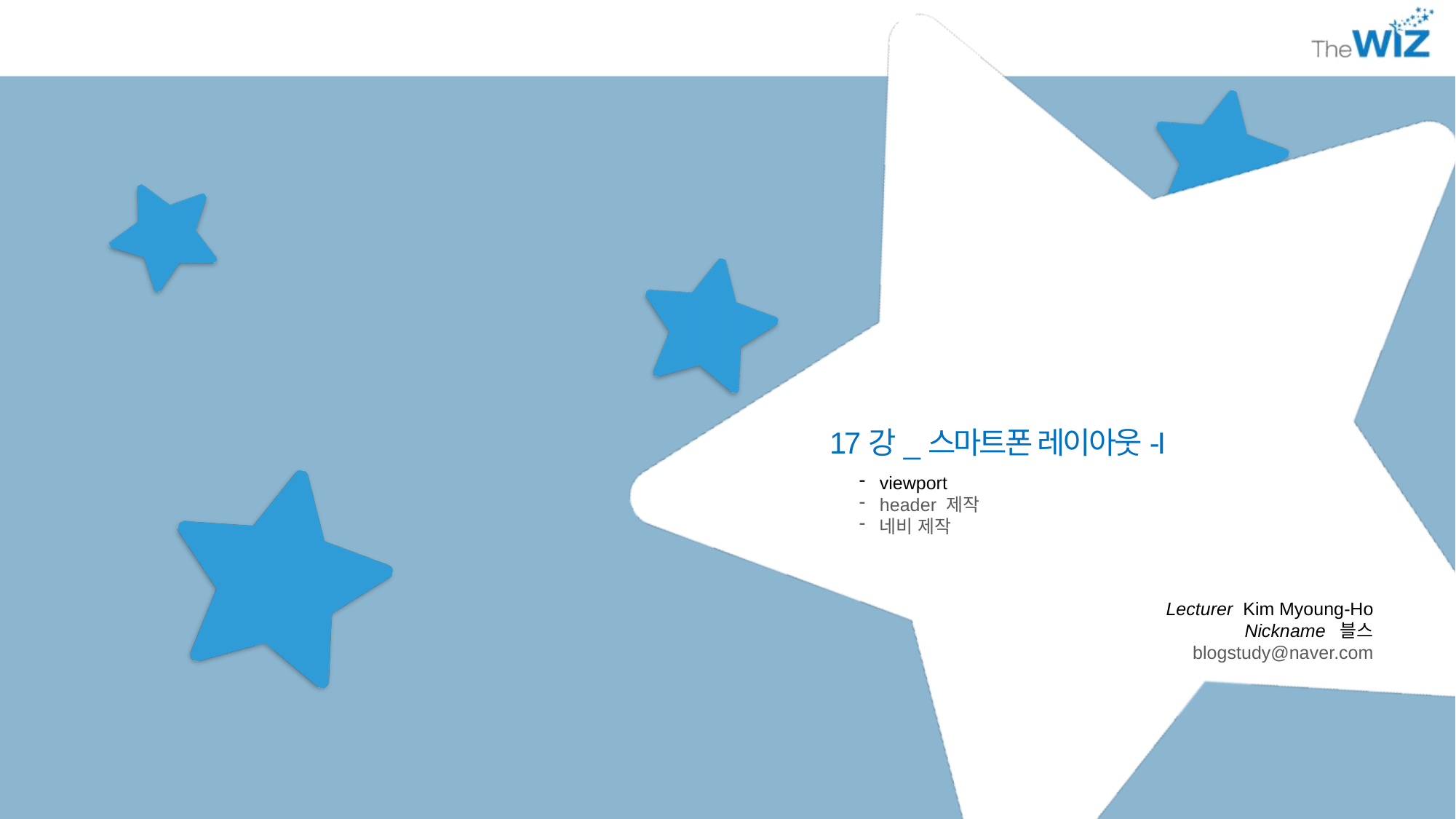

17강_스마트폰 레이아웃-I
viewport
header 제작
네비 제작
Lecturer  Kim Myoung-Ho
Nickname  블스
blogstudy@naver.com